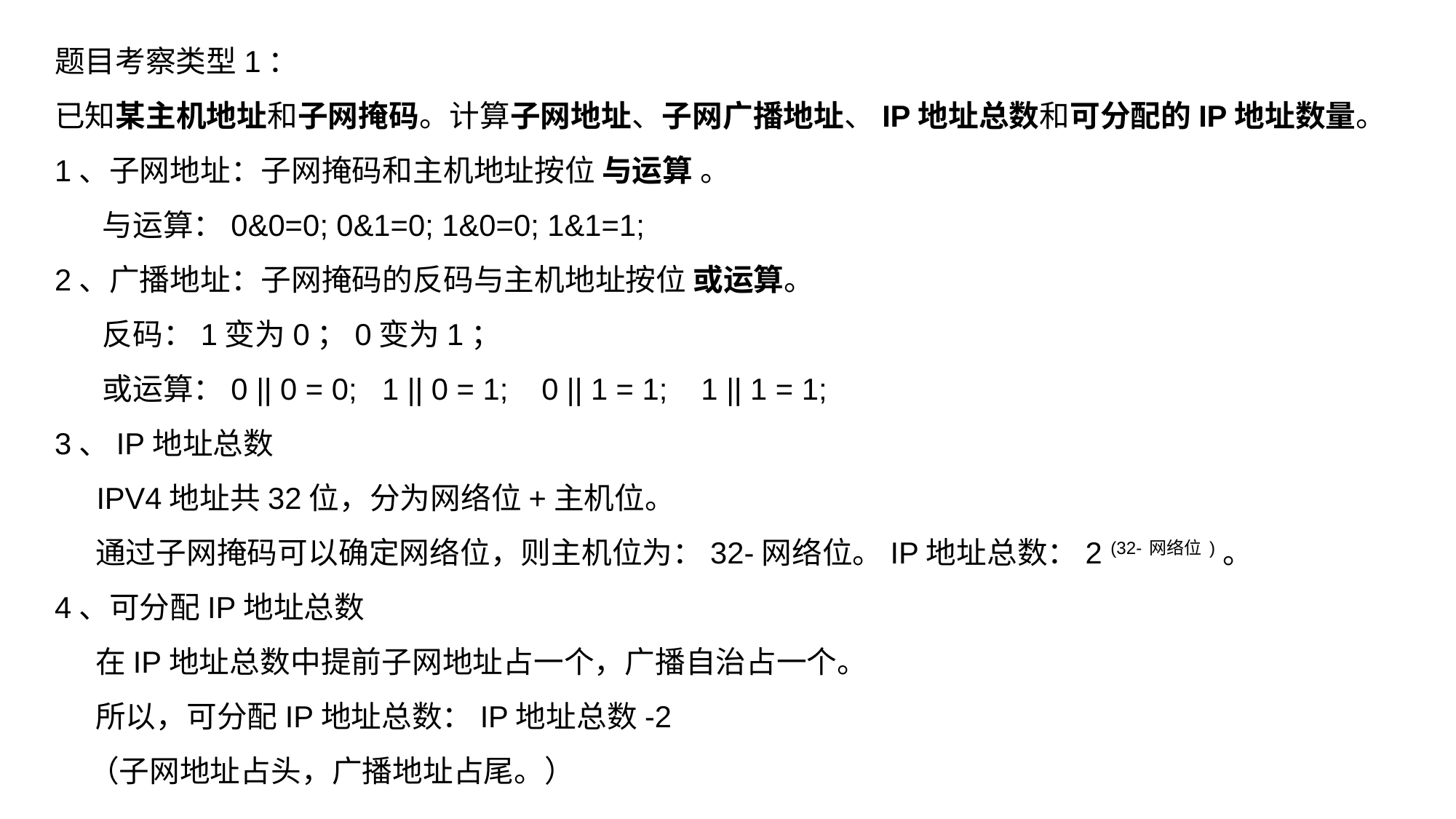

题目考察类型1：
已知某主机地址和子网掩码。计算子网地址、子网广播地址、IP地址总数和可分配的IP地址数量。
1、子网地址：子网掩码和主机地址按位 与运算 。
      与运算：0&0=0; 0&1=0; 1&0=0; 1&1=1;
2、广播地址：子网掩码的反码与主机地址按位 或运算。
      反码：1变为0；0变为1；
      或运算：0 || 0 = 0;   1 || 0 = 1;    0 || 1 = 1;    1 || 1 = 1;
3、Ip地址总数
     IPv4地址共32位，分为网络位+主机位。
     通过子网掩码可以确定网络位，则主机位为：32-网络位。IP地址总数：2 (32-网络位)。
4、可分配IP地址总数
     在Ip地址总数中提前子网地址占一个，广播自治占一个。
     所以，可分配IP地址总数：Ip地址总数-2
    （子网地址占头，广播地址占尾。）